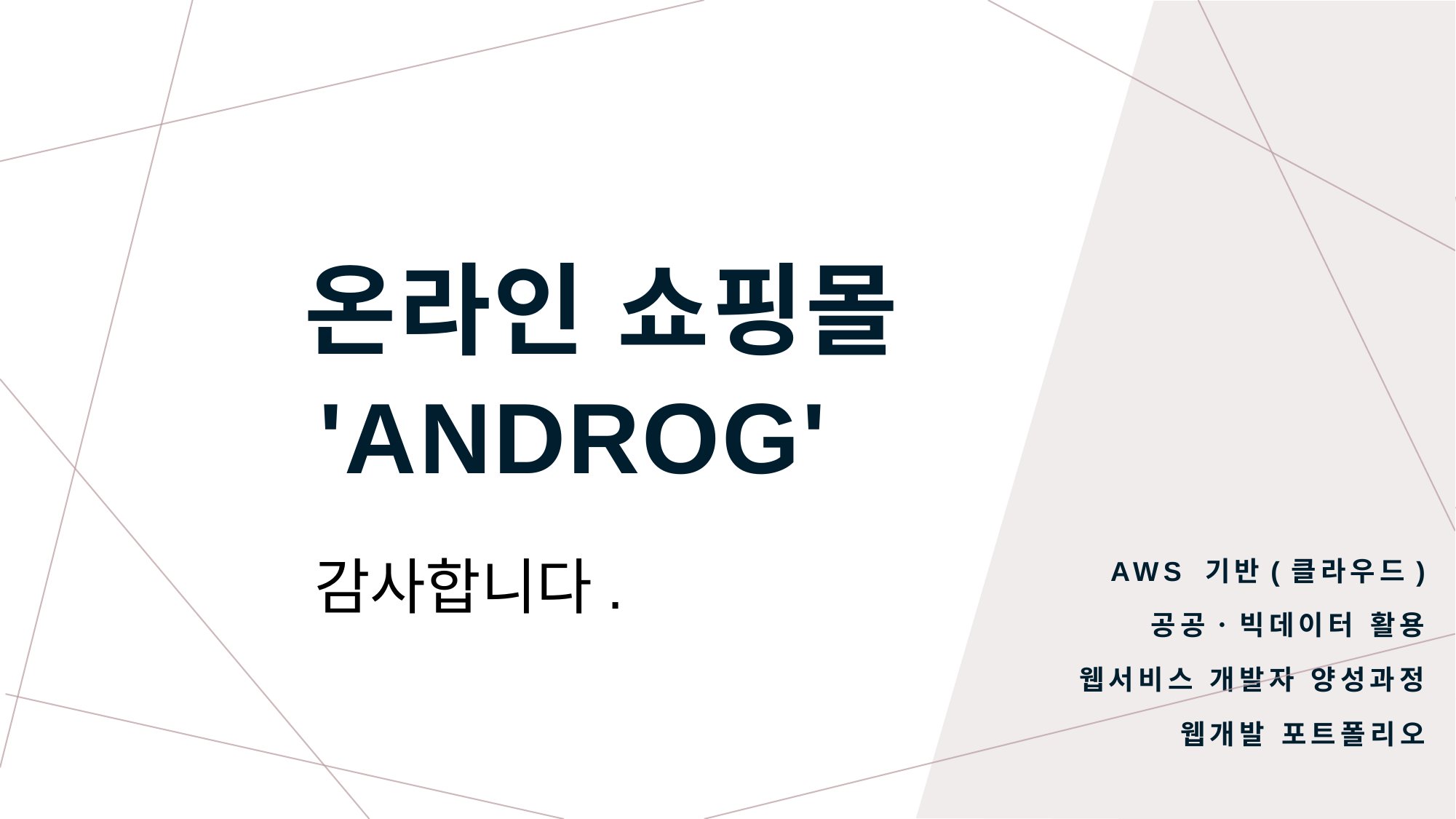

# 온라인 쇼핑몰 'ANDROG'
Aws 기반(클라우드)
공공ㆍ빅데이터 활용
웹서비스 개발자 양성과정
웹개발 포트폴리오
감사합니다.